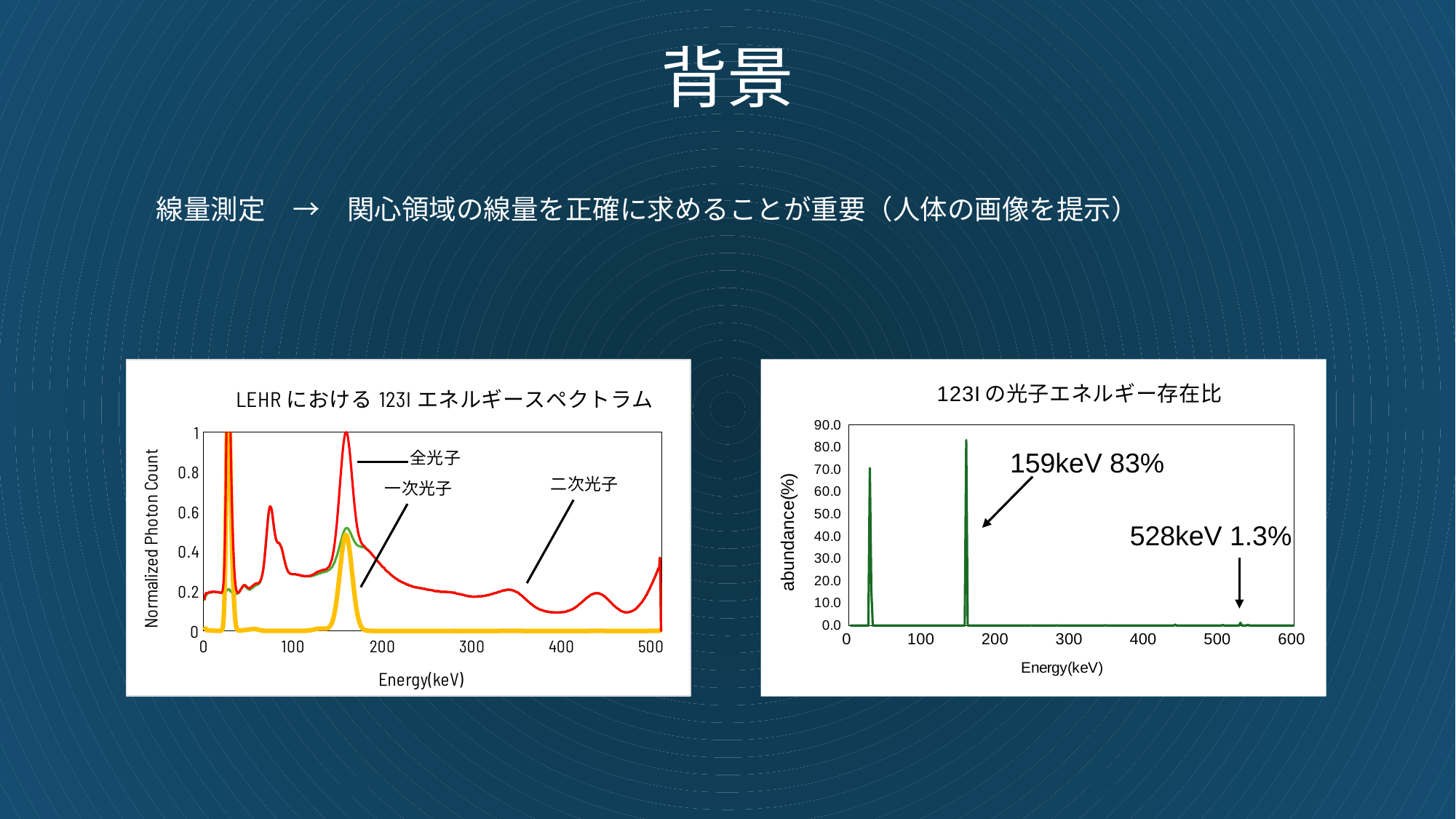

# 背景
線量測定　→　関心領域の線量を正確に求めることが重要（人体の画像を提示）

### Chart: LEHRにおける123Iエネルギースペクトラム

| Category | all | primary | secondary |
|---|---|---|---|

### Chart: 123Iの光子エネルギー存在比

| Category | Abundance |
|---|---|
159keV 83%
528keV 1.3%